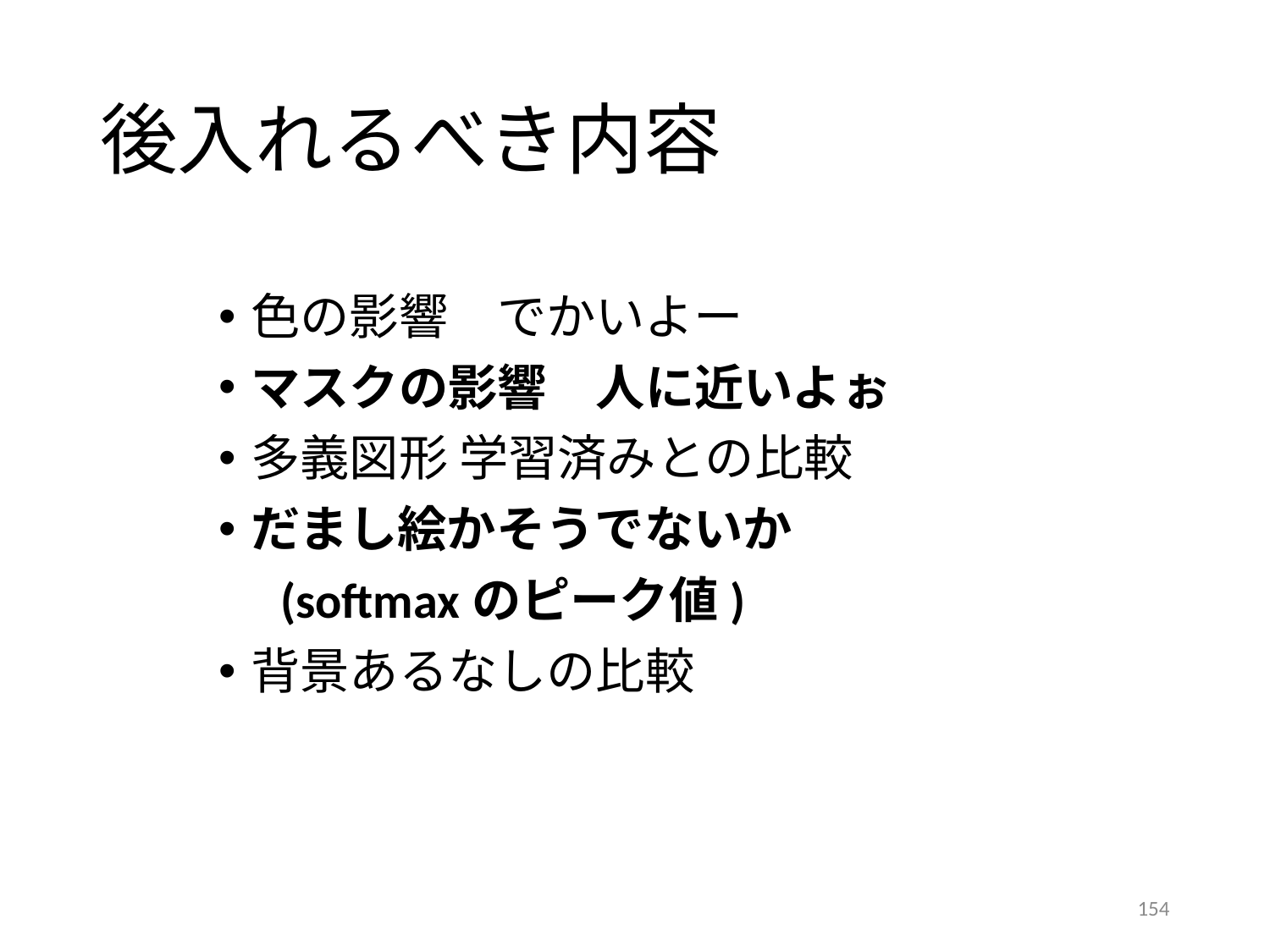

# 後入れるべき内容
色の影響　でかいよー
マスクの影響　人に近いよぉ
多義図形 学習済みとの比較
だまし絵かそうでないか
　(softmaxのピーク値)
背景あるなしの比較

154